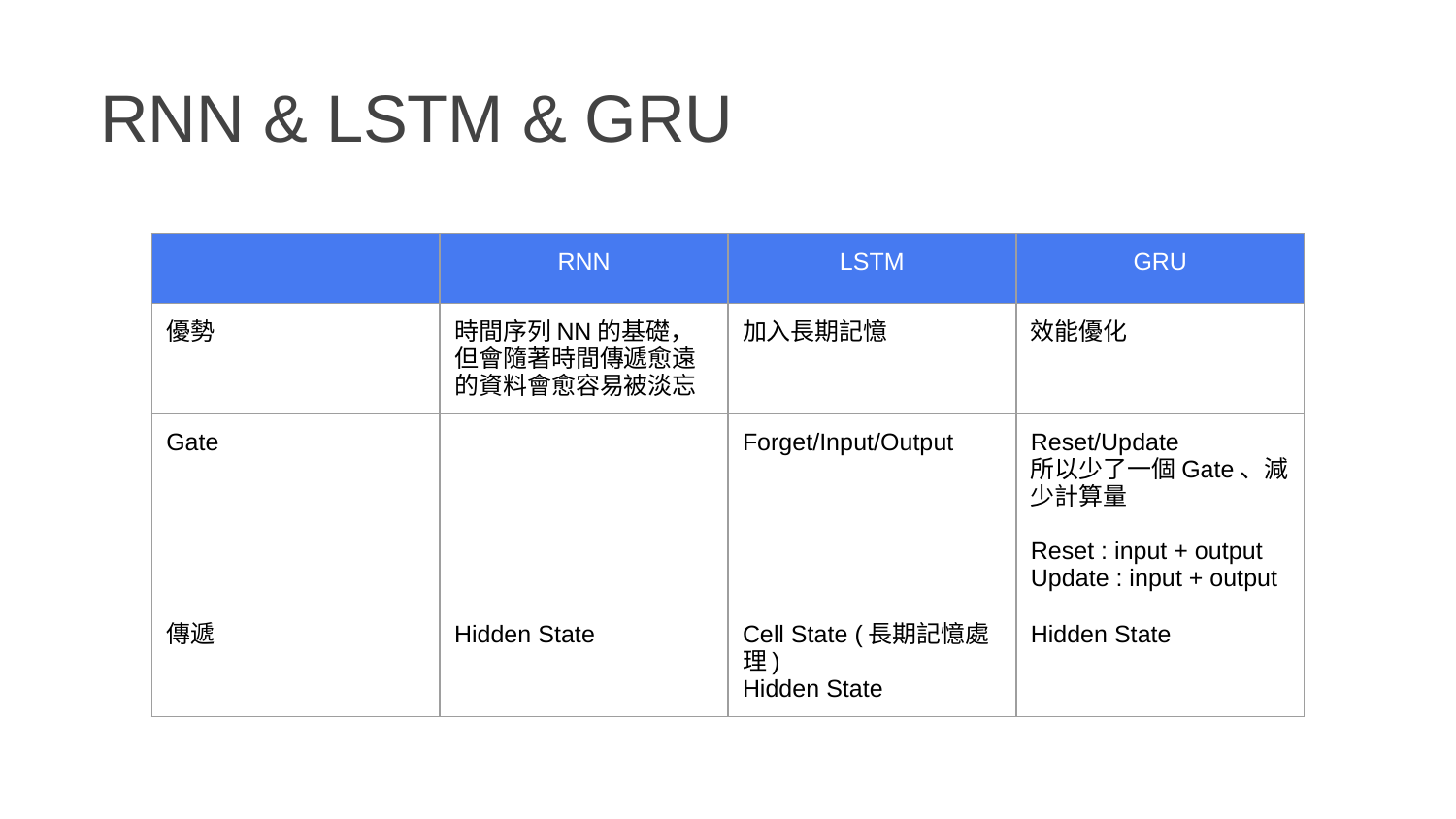

RNN & LSTM & GRU
|  | RNN | LSTM | GRU |
| --- | --- | --- | --- |
| 優勢 | 時間序列NN的基礎，但會隨著時間傳遞愈遠的資料會愈容易被淡忘 | 加入長期記憶 | 效能優化 |
| Gate |  | Forget/Input/Output | Reset/Update 所以少了一個Gate、減少計算量 Reset : input + output Update : input + output |
| 傳遞 | Hidden State | Cell State (長期記憶處理) Hidden State | Hidden State |